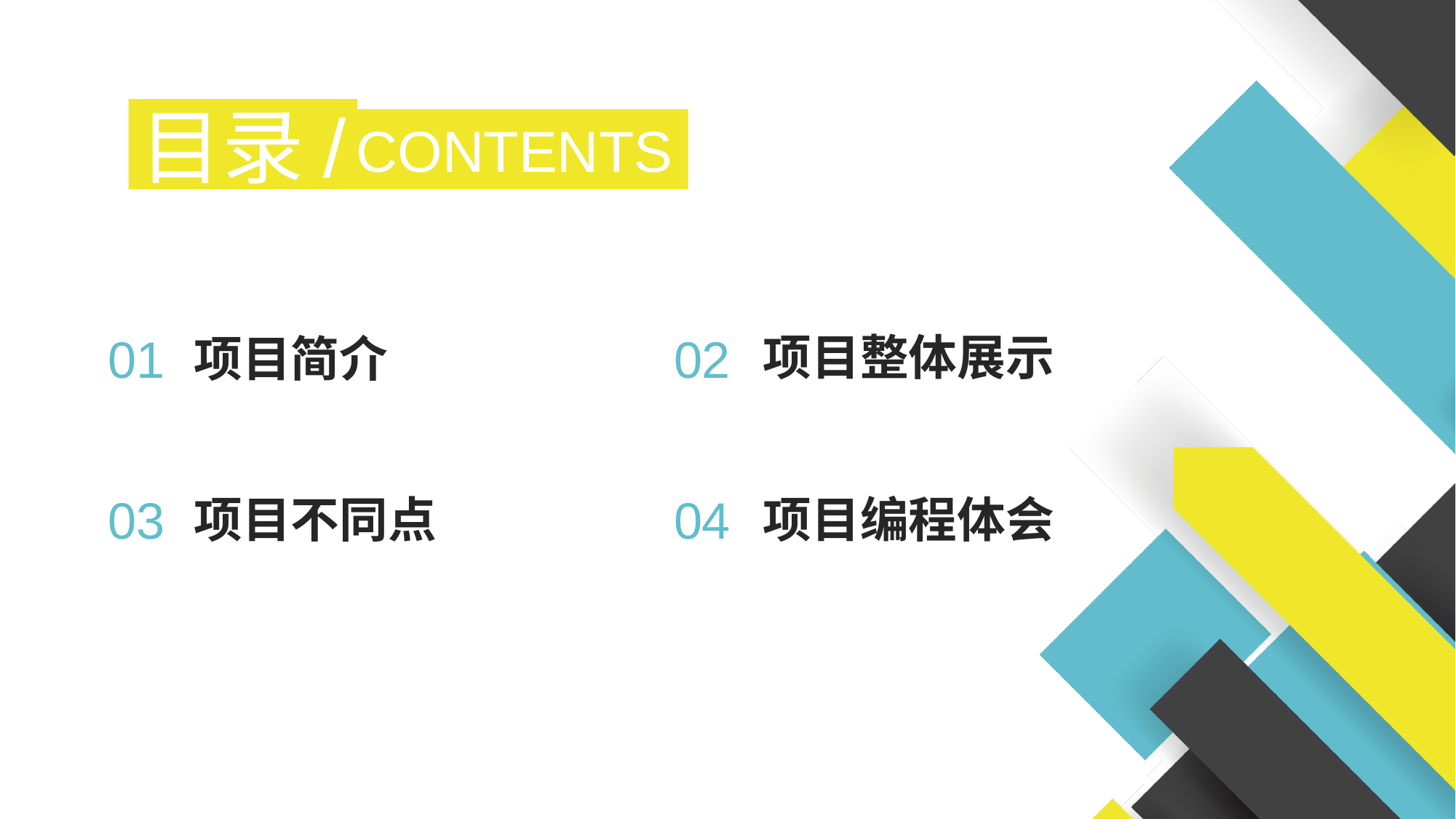

目录/
CONTENTS
02
项目整体展示

01
项目简介
04
项目编程体会

03
项目不同点